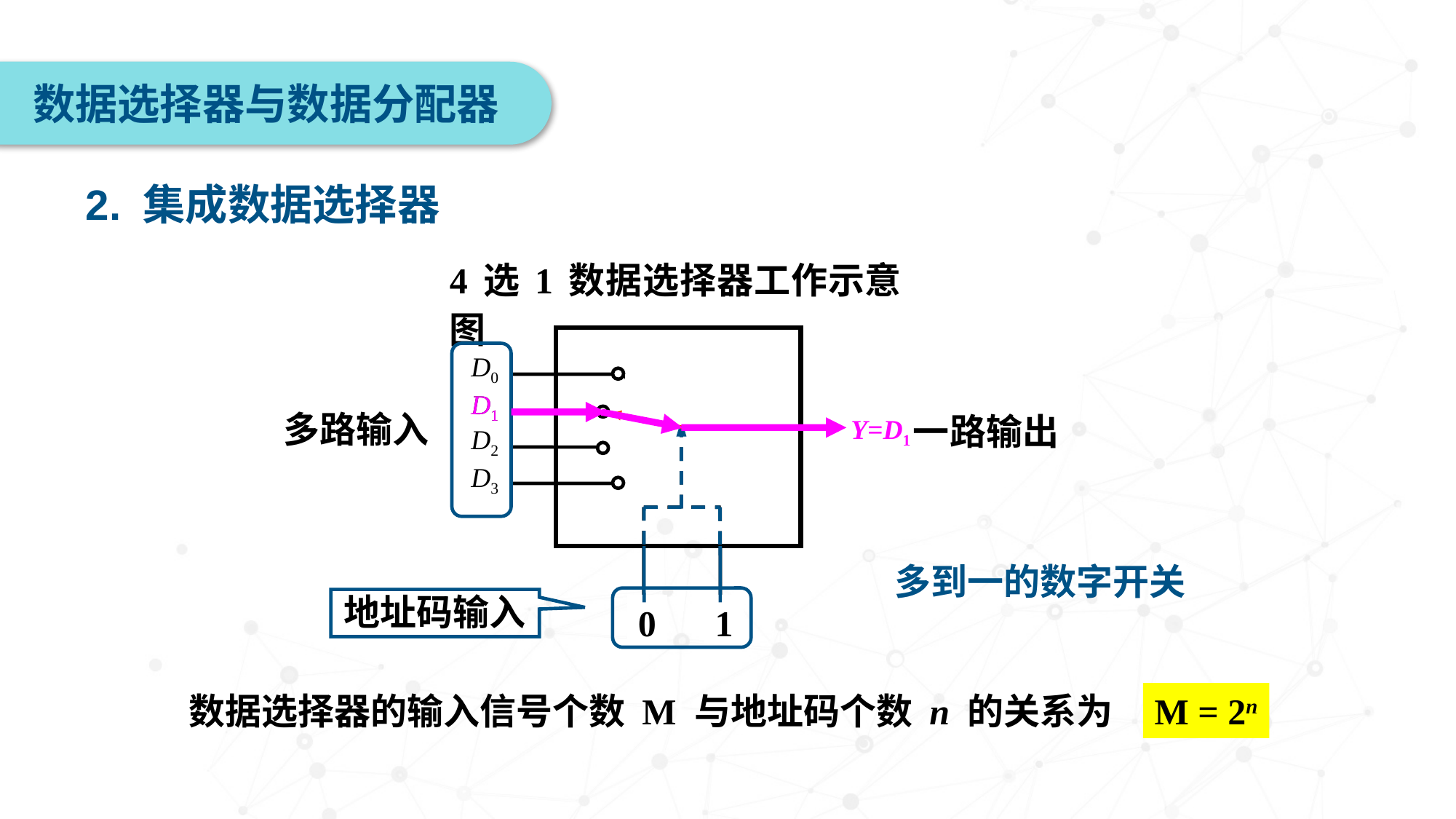

数据选择器与数据分配器
2. 集成数据选择器

4 选 1 数据选择器工作示意图

D0

D1
Y

D2

D3

A0
A1

D1
Y=D1
多路输入

一路输出

多到一的数字开关
地址码输入
0
1
　　数据选择器的输入信号个数 M 与地址码个数 n 的关系为    M = 2n

52